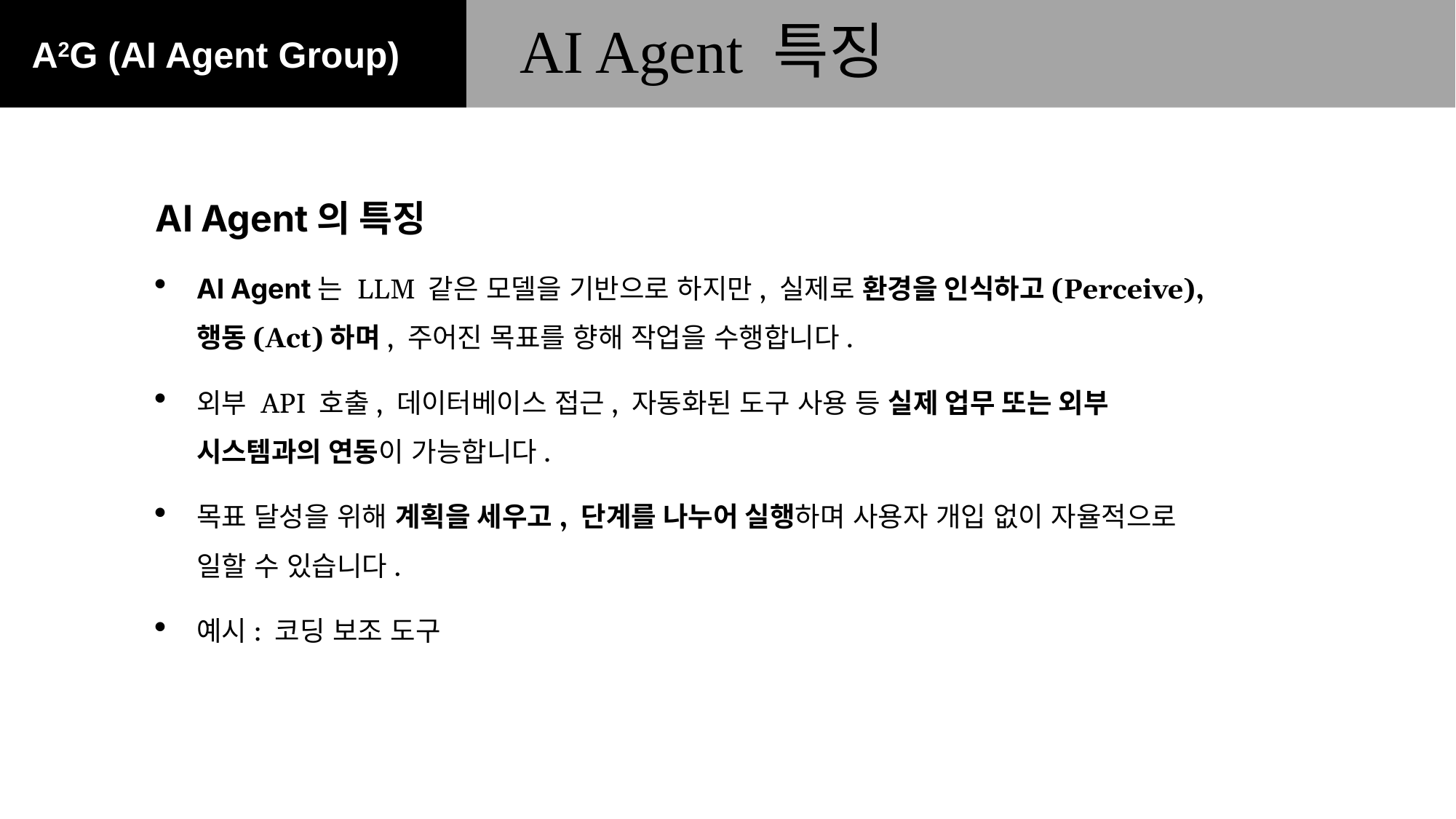

AI Agent 특징
AI Agent의 특징
AI Agent는 LLM 같은 모델을 기반으로 하지만, 실제로 환경을 인식하고(Perceive), 행동(Act)하며, 주어진 목표를 향해 작업을 수행합니다.
외부 API 호출, 데이터베이스 접근, 자동화된 도구 사용 등 실제 업무 또는 외부 시스템과의 연동이 가능합니다.
목표 달성을 위해 계획을 세우고, 단계를 나누어 실행하며 사용자 개입 없이 자율적으로 일할 수 있습니다.
예시: 코딩 보조 도구